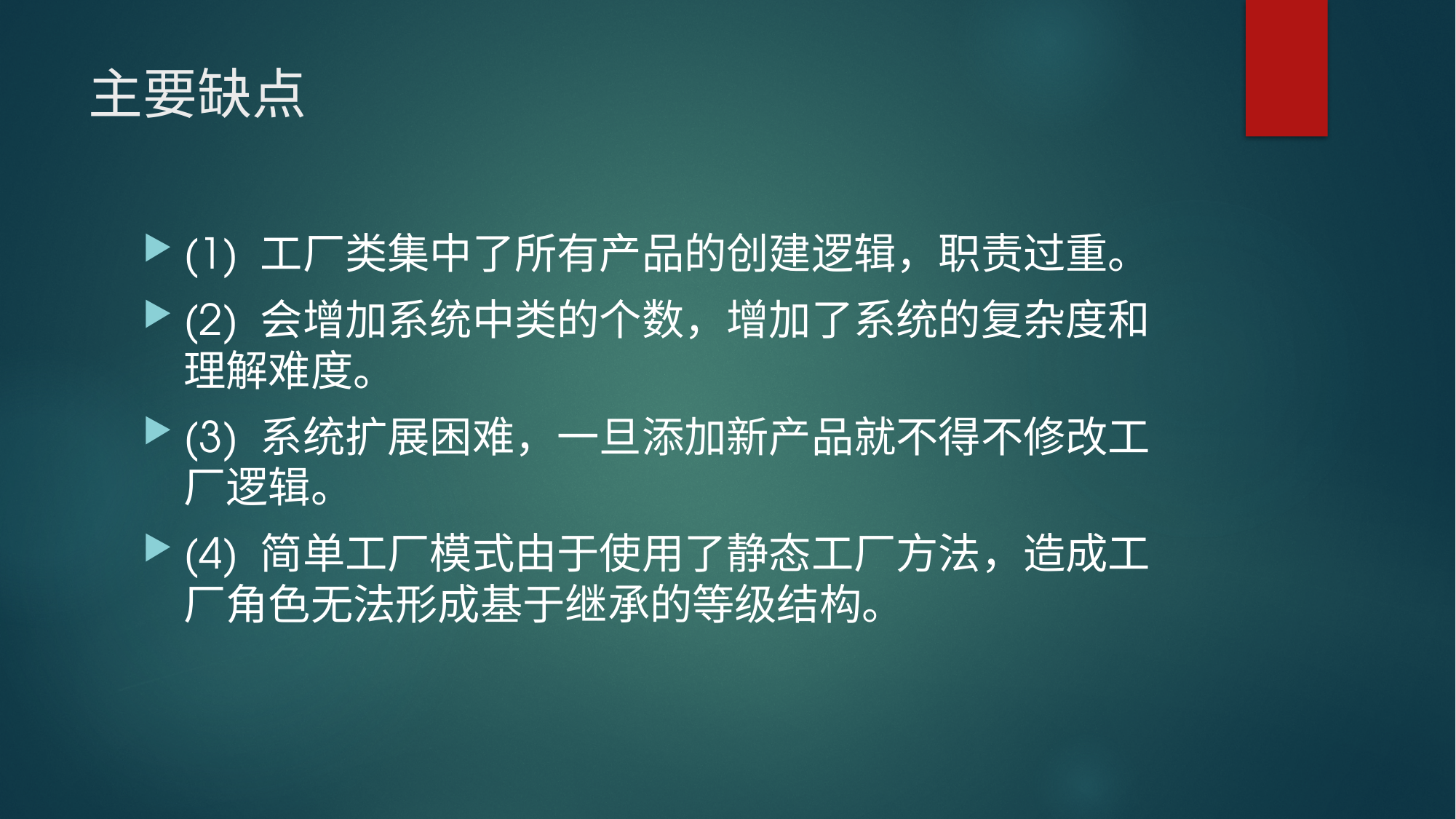

# 主要缺点
(1) 工厂类集中了所有产品的创建逻辑，职责过重。
(2) 会增加系统中类的个数，增加了系统的复杂度和理解难度。
(3) 系统扩展困难，一旦添加新产品就不得不修改工厂逻辑。
(4) 简单工厂模式由于使用了静态工厂方法，造成工厂角色无法形成基于继承的等级结构。